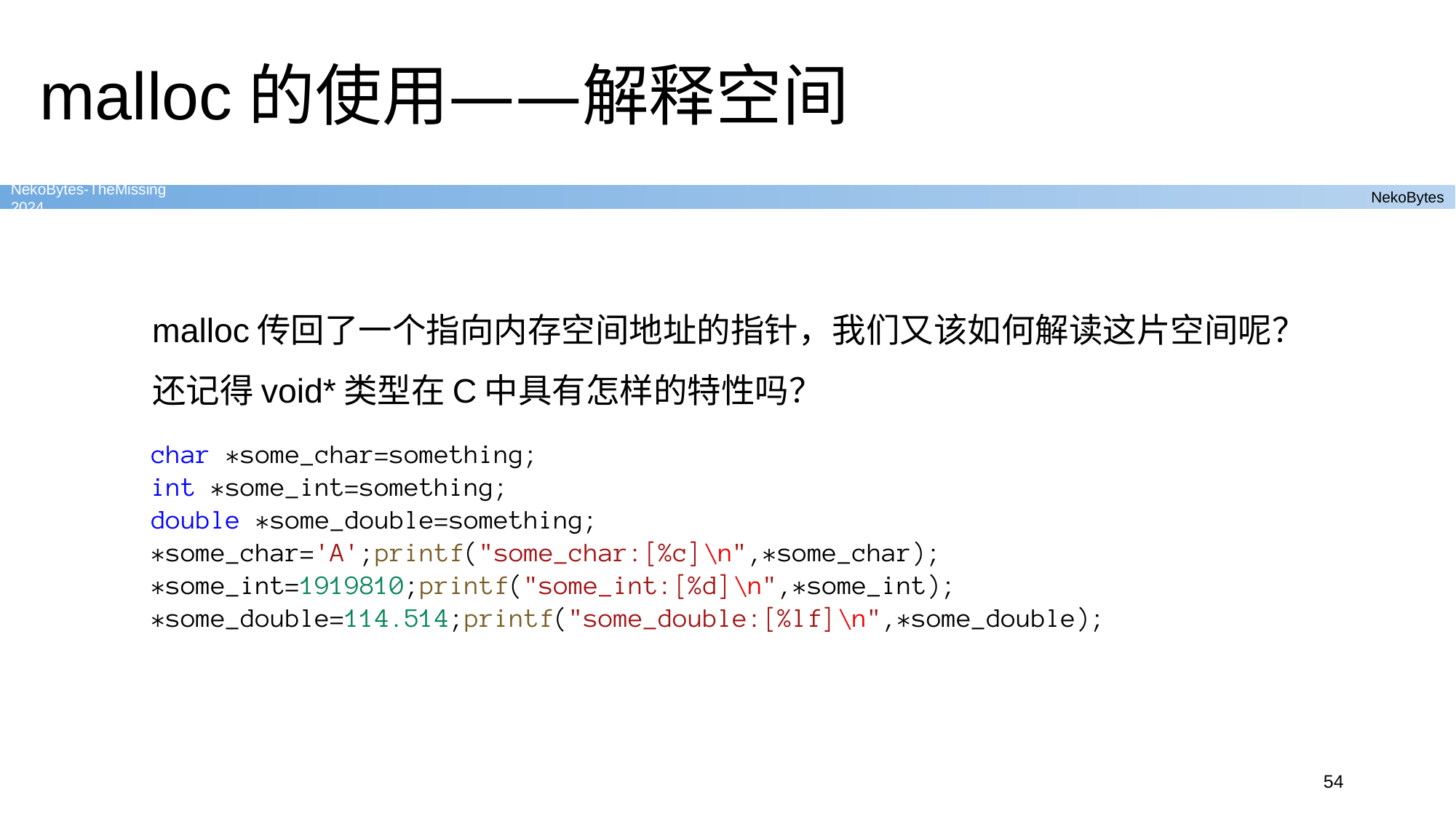

# malloc的使用——解释空间
malloc传回了一个指向内存空间地址的指针，我们又该如何解读这片空间呢？
还记得void*类型在C中具有怎样的特性吗？
char *some_char=something;
int *some_int=something;
double *some_double=something;
*some_char='A';printf("some_char:[%c]\n",*some_char);
*some_int=1919810;printf("some_int:[%d]\n",*some_int);
*some_double=114.514;printf("some_double:[%lf]\n",*some_double);
54